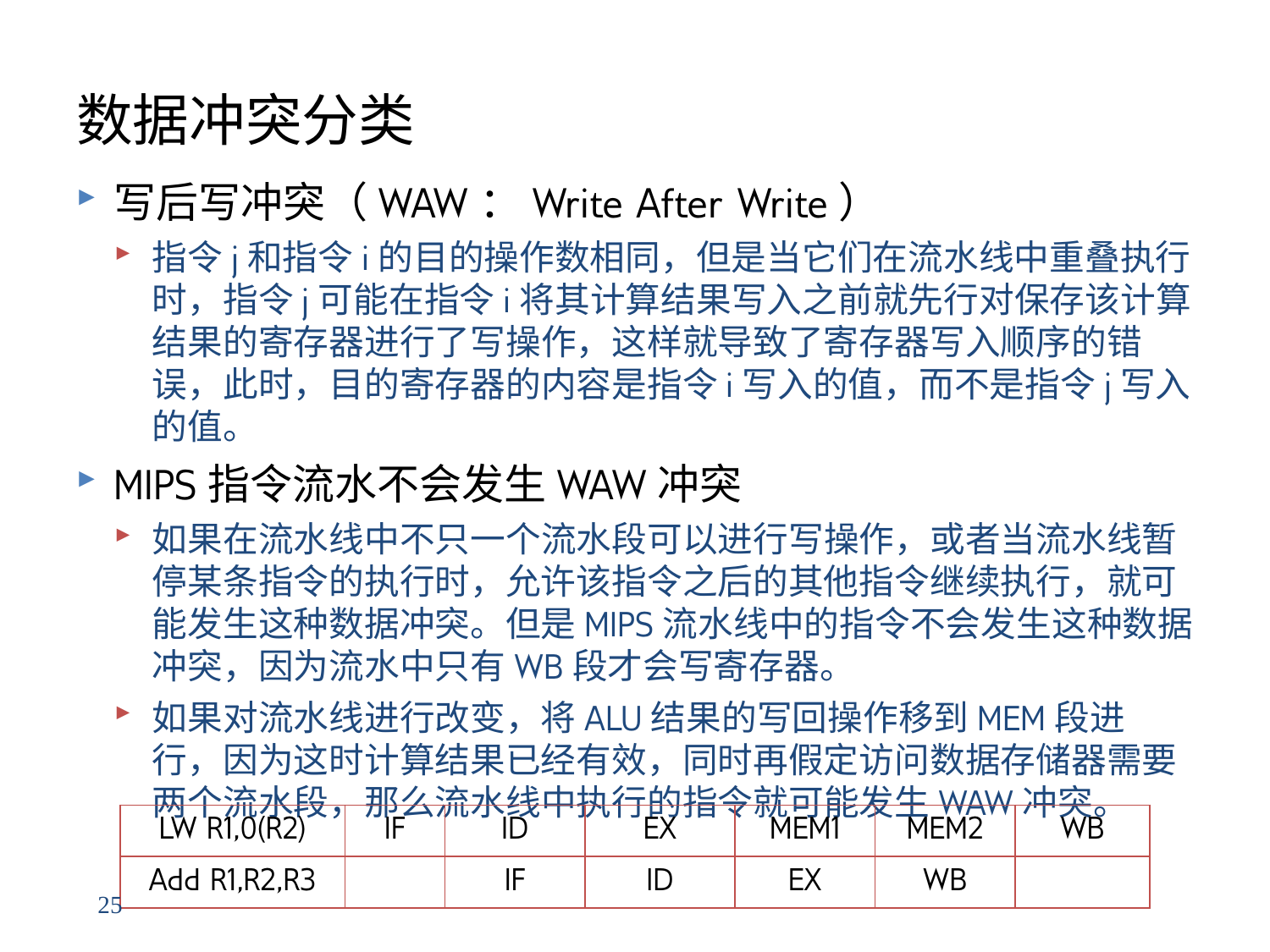

# 数据冲突分类
写后写冲突（WAW：Write After Write）
指令j和指令i的目的操作数相同，但是当它们在流水线中重叠执行时，指令j可能在指令i将其计算结果写入之前就先行对保存该计算结果的寄存器进行了写操作，这样就导致了寄存器写入顺序的错误，此时，目的寄存器的内容是指令i写入的值，而不是指令j写入的值。
MIPS指令流水不会发生WAW冲突
如果在流水线中不只一个流水段可以进行写操作，或者当流水线暂停某条指令的执行时，允许该指令之后的其他指令继续执行，就可能发生这种数据冲突。但是MIPS流水线中的指令不会发生这种数据冲突，因为流水中只有WB段才会写寄存器。
如果对流水线进行改变，将ALU结果的写回操作移到MEM段进行，因为这时计算结果已经有效，同时再假定访问数据存储器需要两个流水段，那么流水线中执行的指令就可能发生WAW冲突。

| LW R1,0(R2) | IF | ID | EX | MEM1 | MEM2 | WB |
| --- | --- | --- | --- | --- | --- | --- |
| Add R1,R2,R3 |  | IF | ID | EX | WB |  |
25